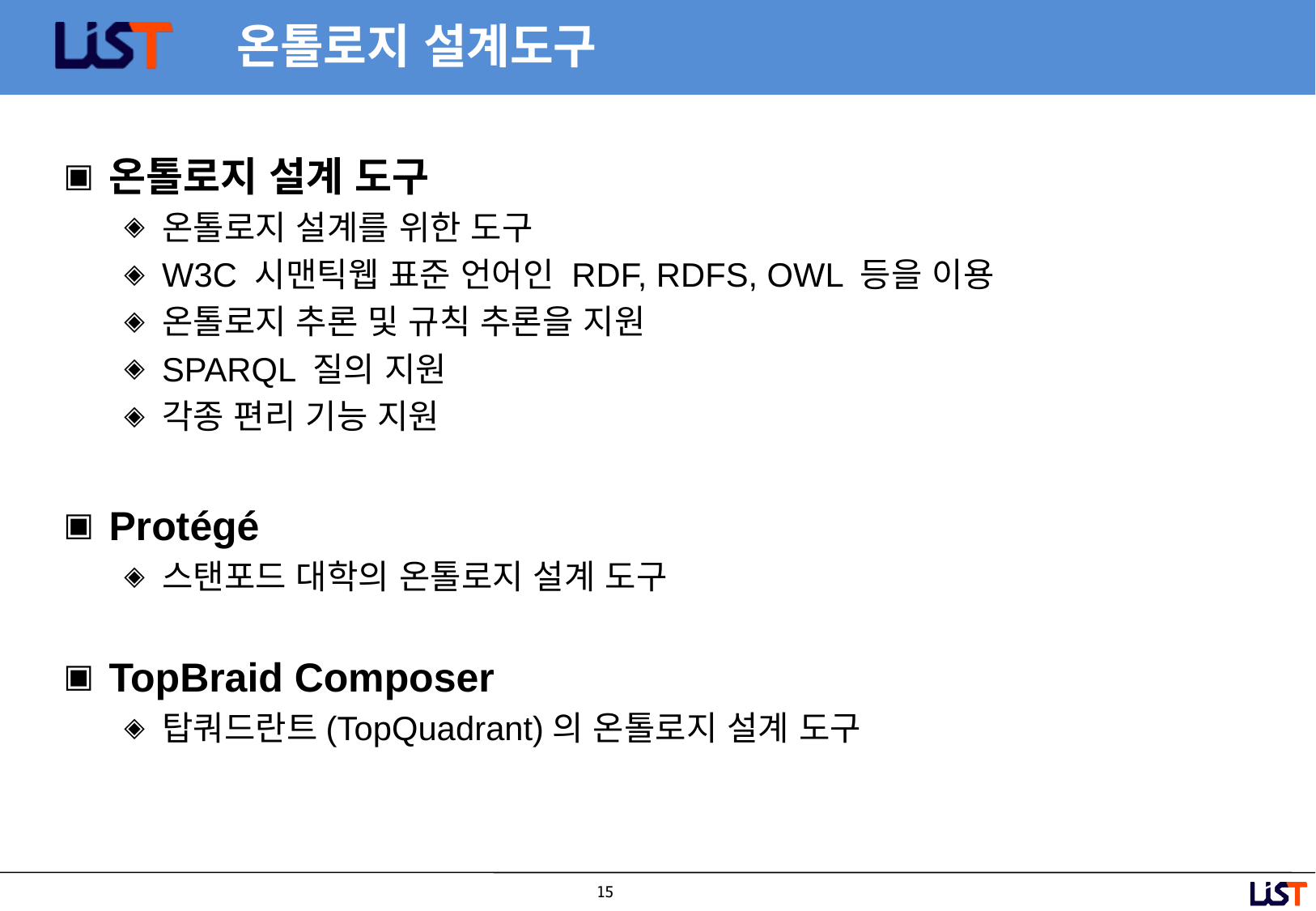

# 온톨로지 설계도구

온톨로지 설계 도구
온톨로지 설계를 위한 도구
W3C 시맨틱웹 표준 언어인 RDF, RDFS, OWL 등을 이용
온톨로지 추론 및 규칙 추론을 지원
SPARQL 질의 지원
각종 편리 기능 지원

Protégé
스탠포드 대학의 온톨로지 설계 도구

TopBraid Composer
탑쿼드란트(TopQuadrant)의 온톨로지 설계 도구